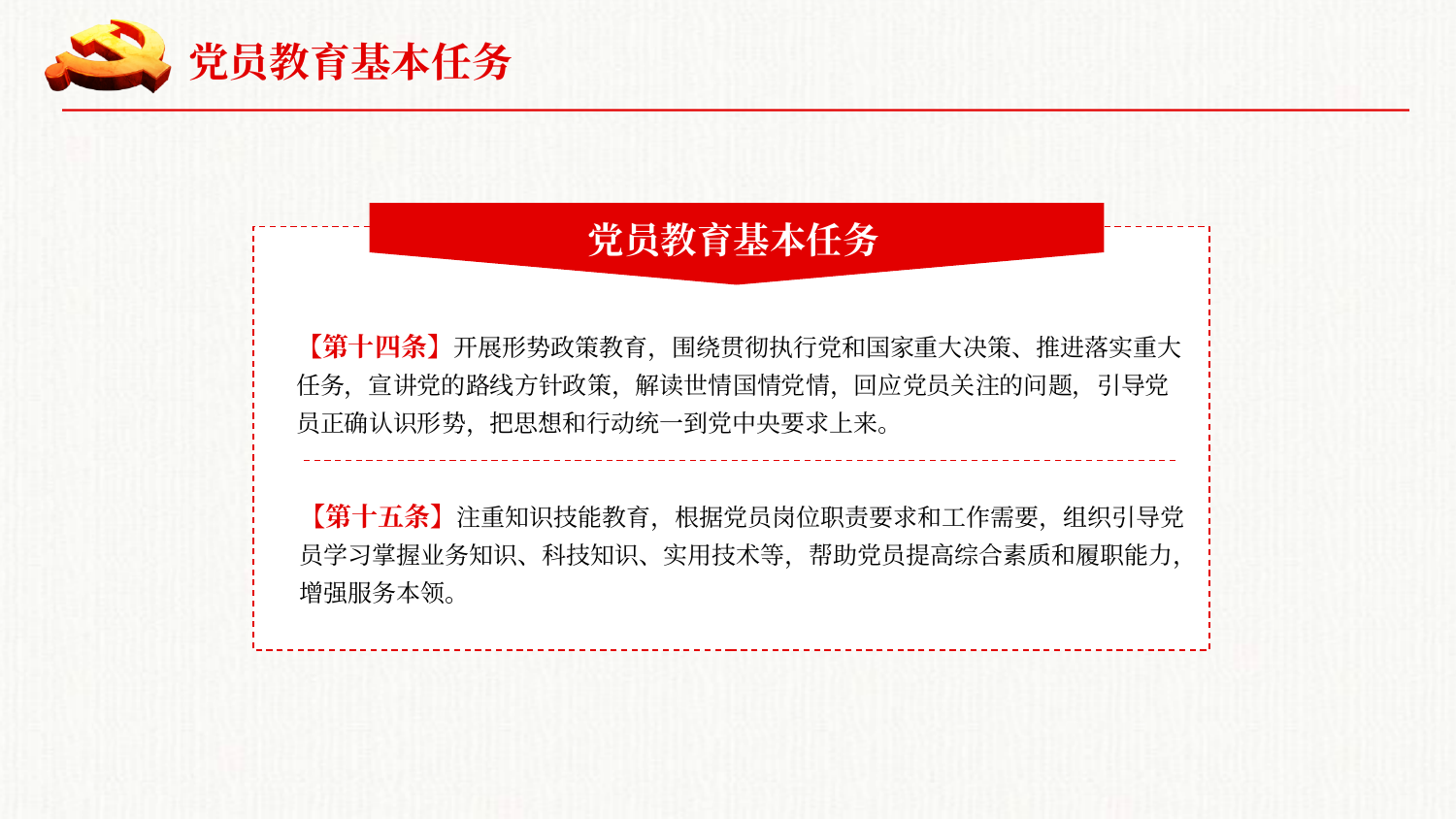

党员教育基本任务

党员教育基本任务

【第十四条】开展形势政策教育，围绕贯彻执行党和国家重大决策、推进落实重大任务，宣讲党的路线方针政策，解读世情国情党情，回应党员关注的问题，引导党员正确认识形势，把思想和行动统一到党中央要求上来。
【第十五条】注重知识技能教育，根据党员岗位职责要求和工作需要，组织引导党员学习掌握业务知识、科技知识、实用技术等，帮助党员提高综合素质和履职能力，增强服务本领。